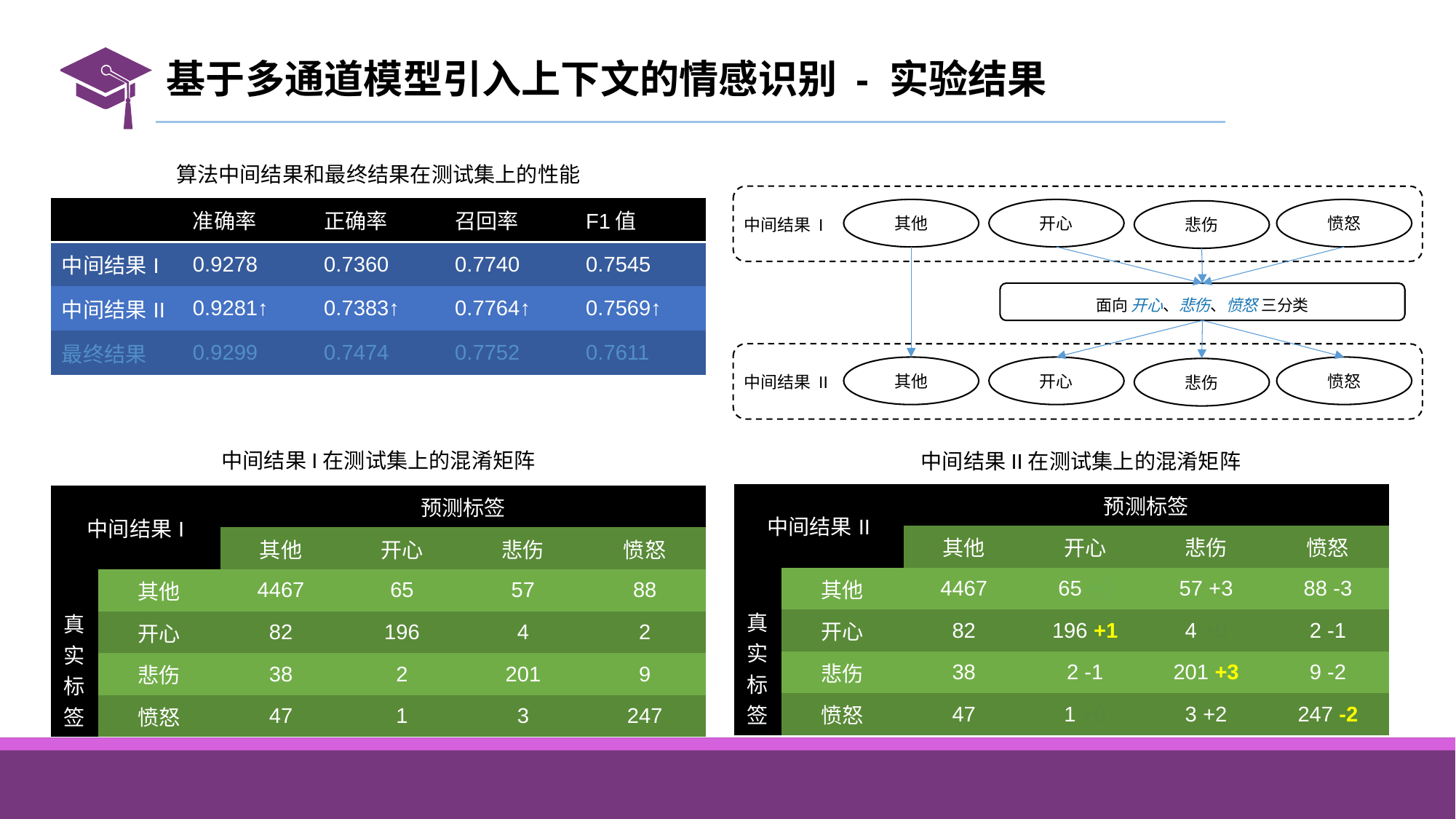

# 基于多通道模型引入上下文的情感识别 - 实验结果

算法中间结果和最终结果在测试集上的性能

愤怒
其他
开心
悲伤
中间结果 I
面向 开心、悲伤、愤怒 三分类

愤怒
其他
开心
悲伤
中间结果 II
|  | 准确率 | 正确率 | 召回率 | F1值 |
| --- | --- | --- | --- | --- |
| 中间结果I | 0.9278 | 0.7360 | 0.7740 | 0.7545 |
| 中间结果II | 0.9281↑ | 0.7383↑ | 0.7764↑ | 0.7569↑ |
| 最终结果 | 0.9299 | 0.7474 | 0.7752 | 0.7611 |
中间结果I在测试集上的混淆矩阵
中间结果II在测试集上的混淆矩阵
| 中间结果II |  | 预测标签 |  |  |  |
| --- | --- | --- | --- | --- | --- |
|  |  | 其他 | 开心 | 悲伤 | 愤怒 |
| 真实标签 | 其他 | 4467 | 65 +0 | 57 +3 | 88 -3 |
|  | 开心 | 82 | 196 +1 | 4 +0 | 2 -1 |
|  | 悲伤 | 38 | 2 -1 | 201 +3 | 9 -2 |
|  | 愤怒 | 47 | 1 +0 | 3 +2 | 247 -2 |
| 中间结果I |  | 预测标签 |  |  |  |
| --- | --- | --- | --- | --- | --- |
|  |  | 其他 | 开心 | 悲伤 | 愤怒 |
| 真实标签 | 其他 | 4467 | 65 | 57 | 88 |
|  | 开心 | 82 | 196 | 4 | 2 |
|  | 悲伤 | 38 | 2 | 201 | 9 |
|  | 愤怒 | 47 | 1 | 3 | 247 |